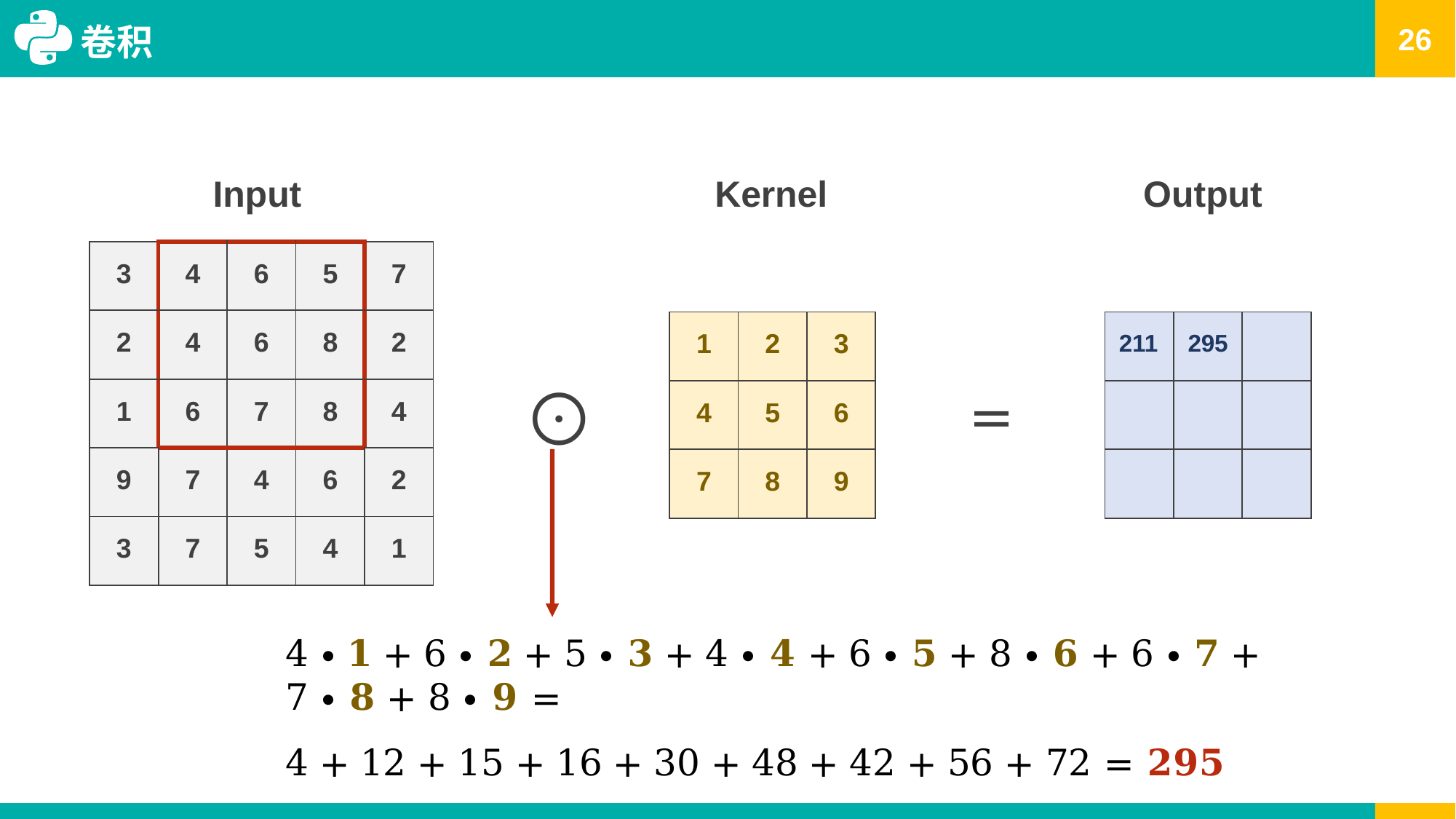

# 卷积
Input
Kernel
Output
| 3 | 4 | 6 | 5 | 7 |
| --- | --- | --- | --- | --- |
| 2 | 4 | 6 | 8 | 2 |
| 1 | 6 | 7 | 8 | 4 |
| 9 | 7 | 4 | 6 | 2 |
| 3 | 7 | 5 | 4 | 1 |
| 1 | 2 | 3 |
| --- | --- | --- |
| 4 | 5 | 6 |
| 7 | 8 | 9 |
| 211 | 295 |  |
| --- | --- | --- |
|  |  |  |
|  |  |  |
⨀
=

4 ∙ 𝟏 + 6 ∙ 𝟐 + 5 ∙ 𝟑 + 4 ∙ 𝟒 + 6 ∙ 𝟓 + 8 ∙ 𝟔 + 6 ∙ 𝟕 + 7 ∙ 𝟖 + 8 ∙ 𝟗 =
4 + 12 + 15 + 16 + 30 + 48 + 42 + 56 + 72 = 𝟐𝟗𝟓